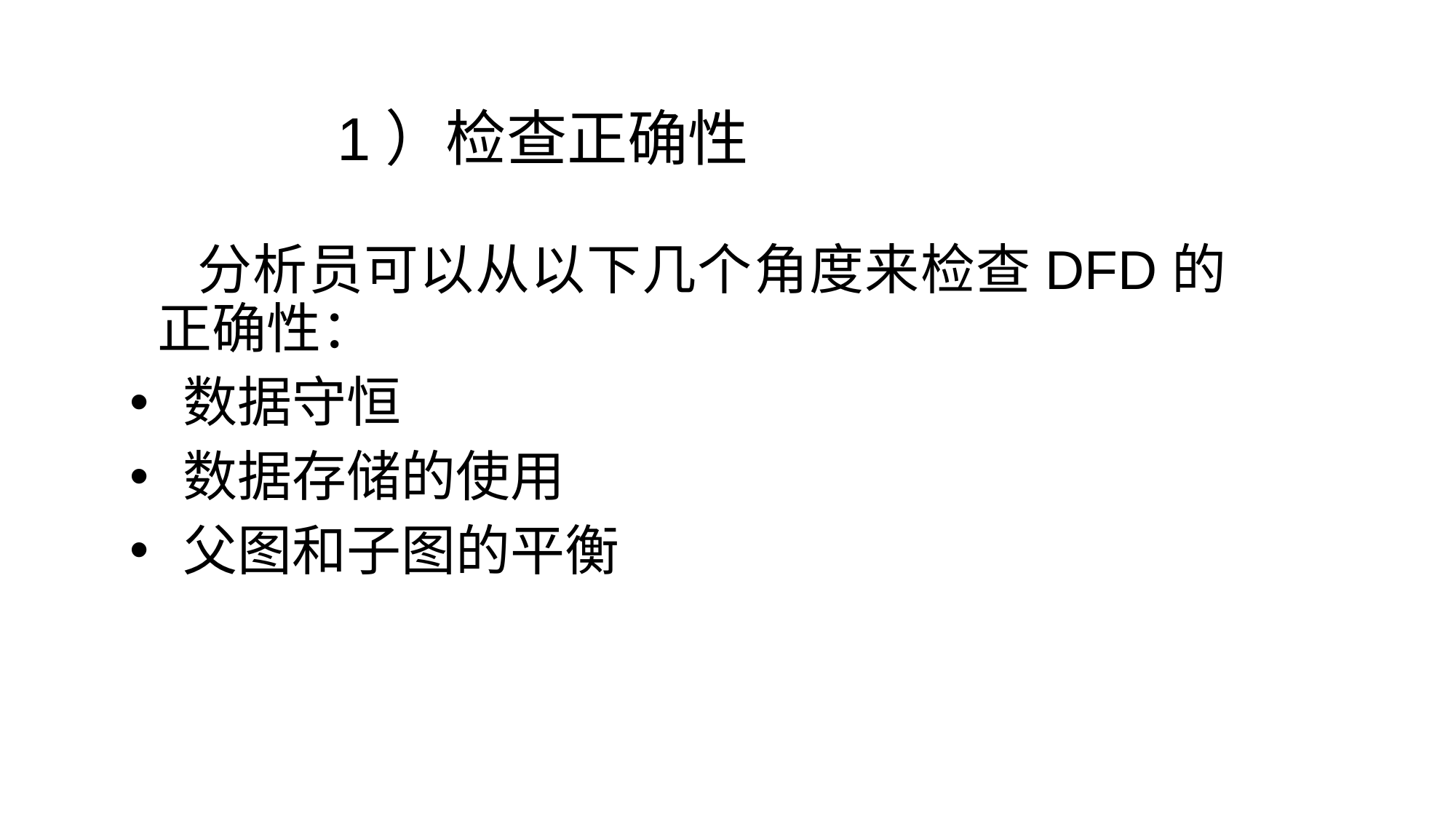

# 1）检查正确性
    分析员可以从以下几个角度来检查DFD的正确性：
 数据守恒
 数据存储的使用
 父图和子图的平衡